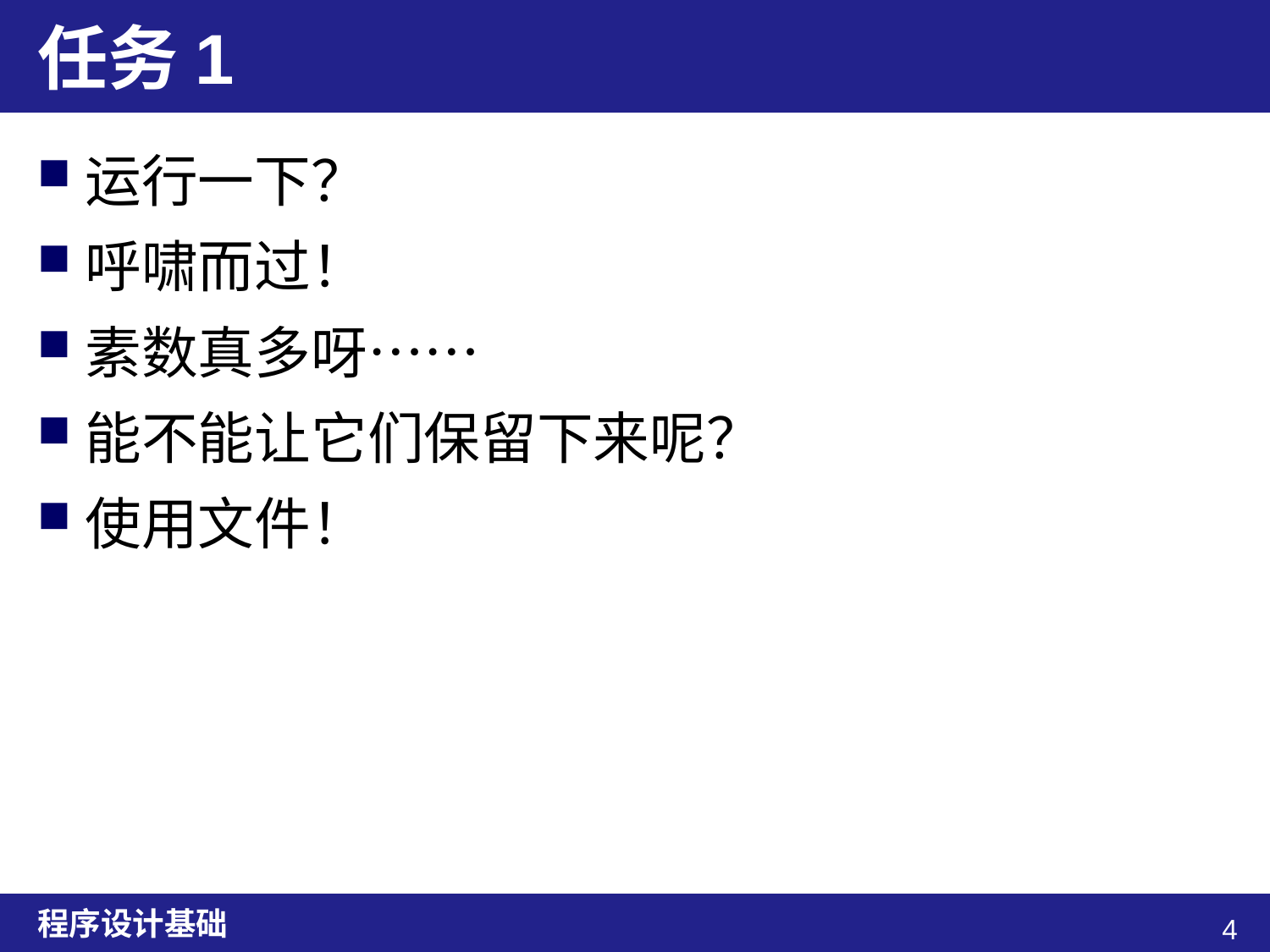

# 任务1
运行一下？
呼啸而过！
素数真多呀……
能不能让它们保留下来呢？
使用文件！